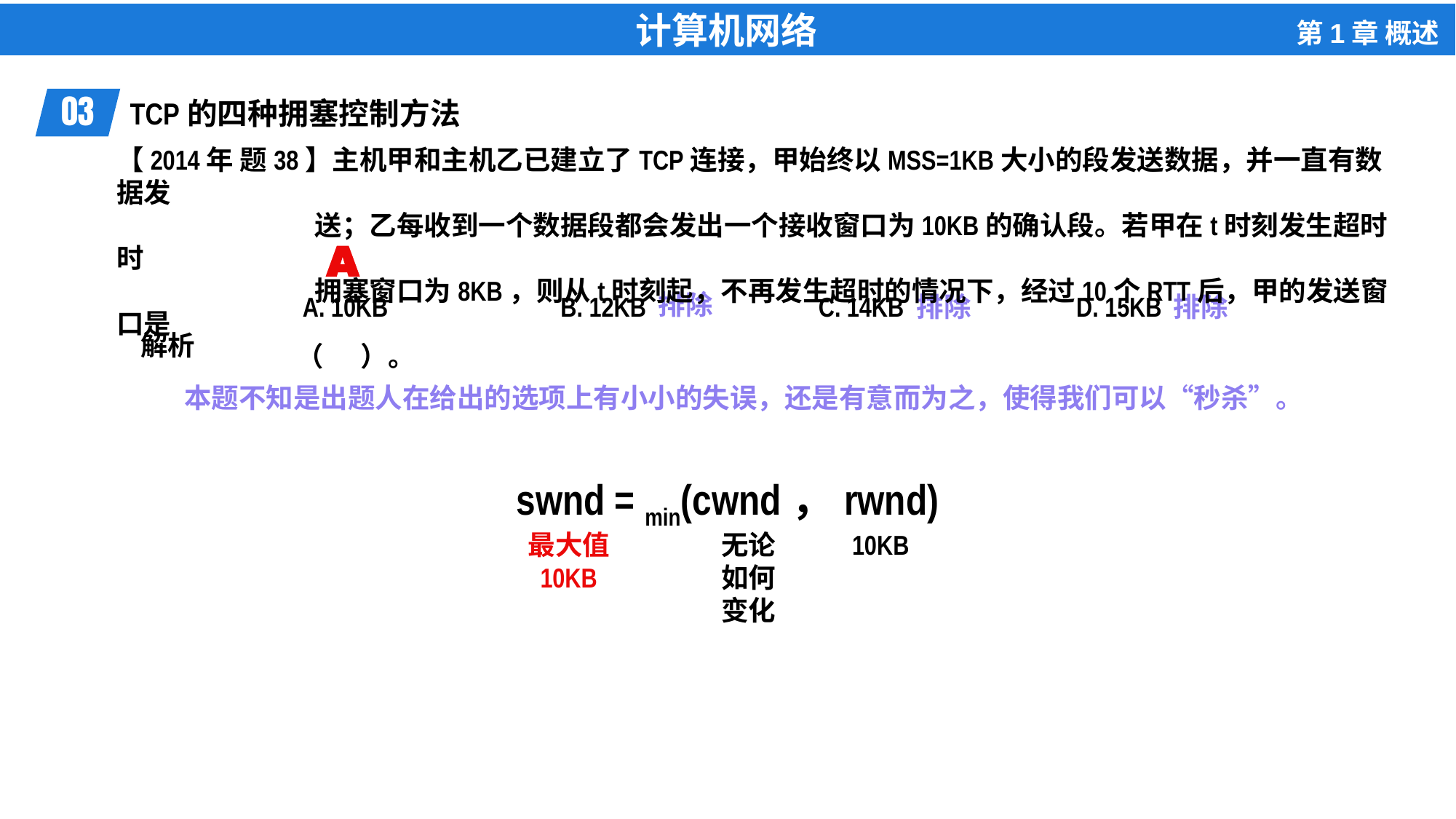

03
TCP的四种拥塞控制方法
【2014年 题38】主机甲和主机乙已建立了TCP连接，甲始终以MSS=1KB大小的段发送数据，并一直有数据发
                               送；乙每收到一个数据段都会发出一个接收窗口为10KB的确认段。若甲在t时刻发生超时时
                               拥塞窗口为8KB，则从t时刻起，不再发生超时的情况下，经过10个RTT后，甲的发送窗口是
                            （      ）。
A. 10KB
B. 12KB
C. 14KB
D. 15KB
A
排除
排除
排除
解析
本题不知是出题人在给出的选项上有小小的失误，还是有意而为之，使得我们可以“秒杀”。
swnd = min(cwnd，rwnd)
最大值
10KB
无论
如何
变化
10KB